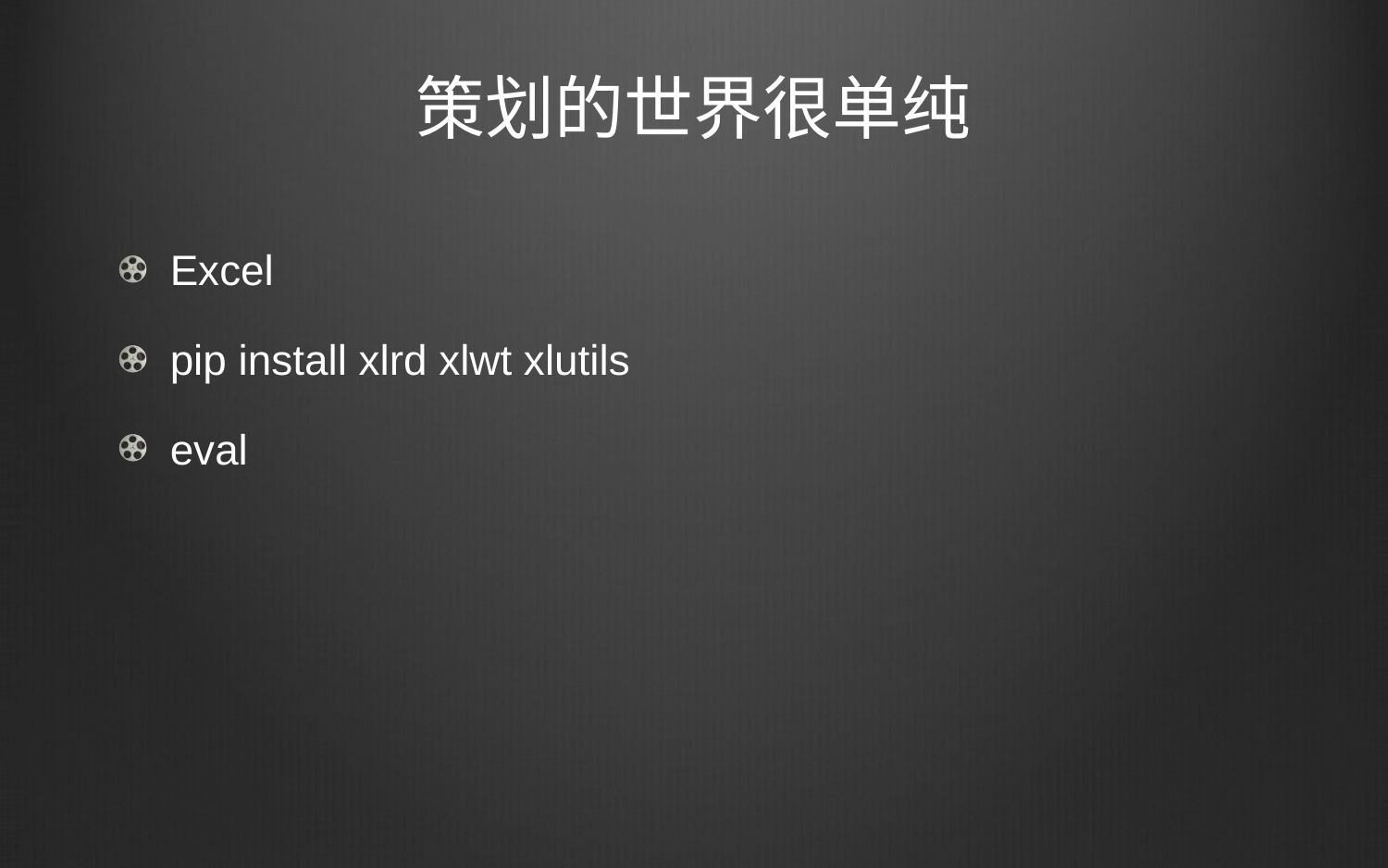

# 策划的世界很单纯
Excel
pip install xlrd xlwt xlutils
eval